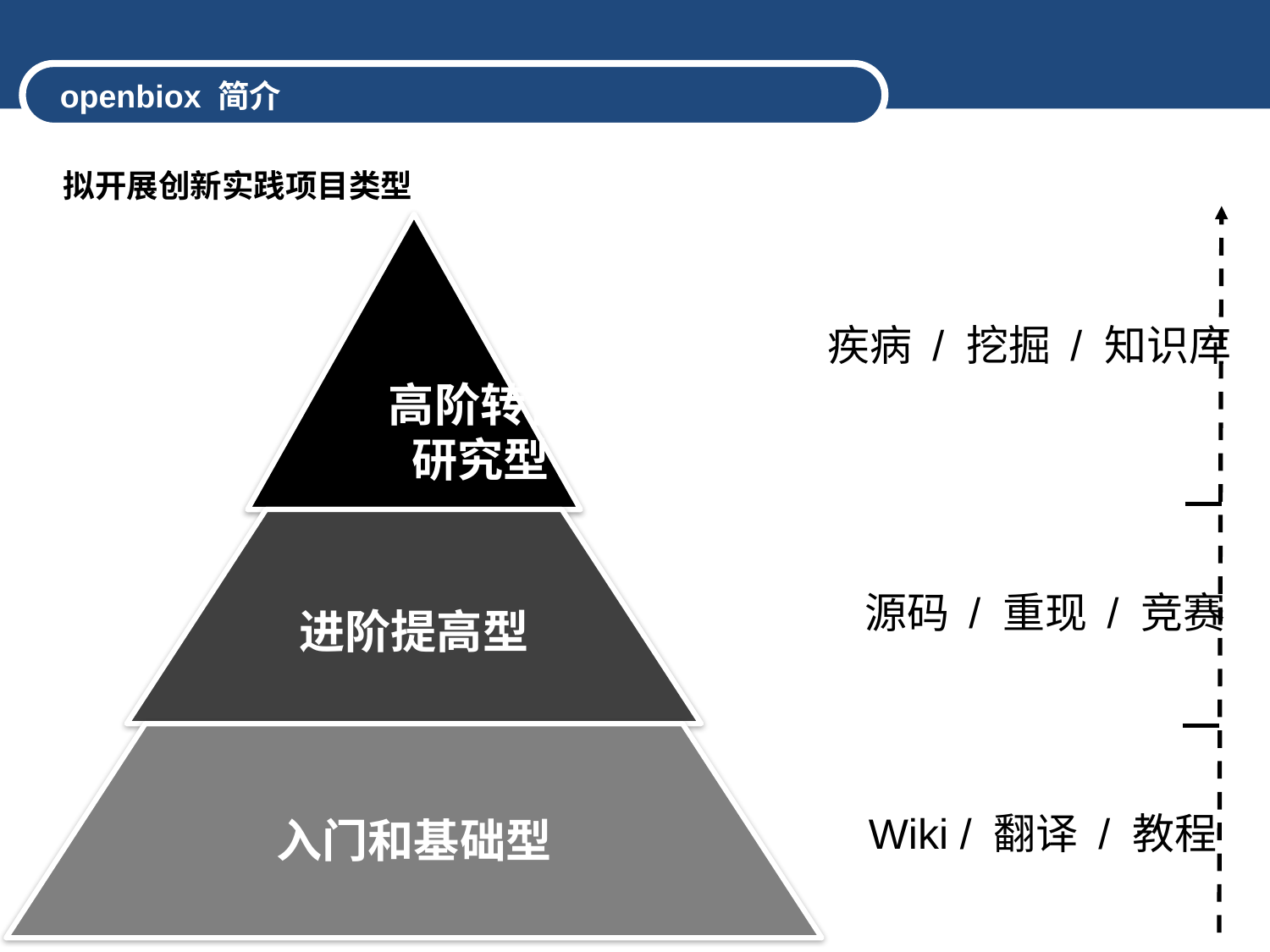

openbiox 简介
拟开展创新实践项目类型

进阶提高型
入门和基础型
高阶转化
研究型
疾病 / 挖掘 / 知识库

源码 / 重现 / 竞赛
Wiki / 翻译 / 教程